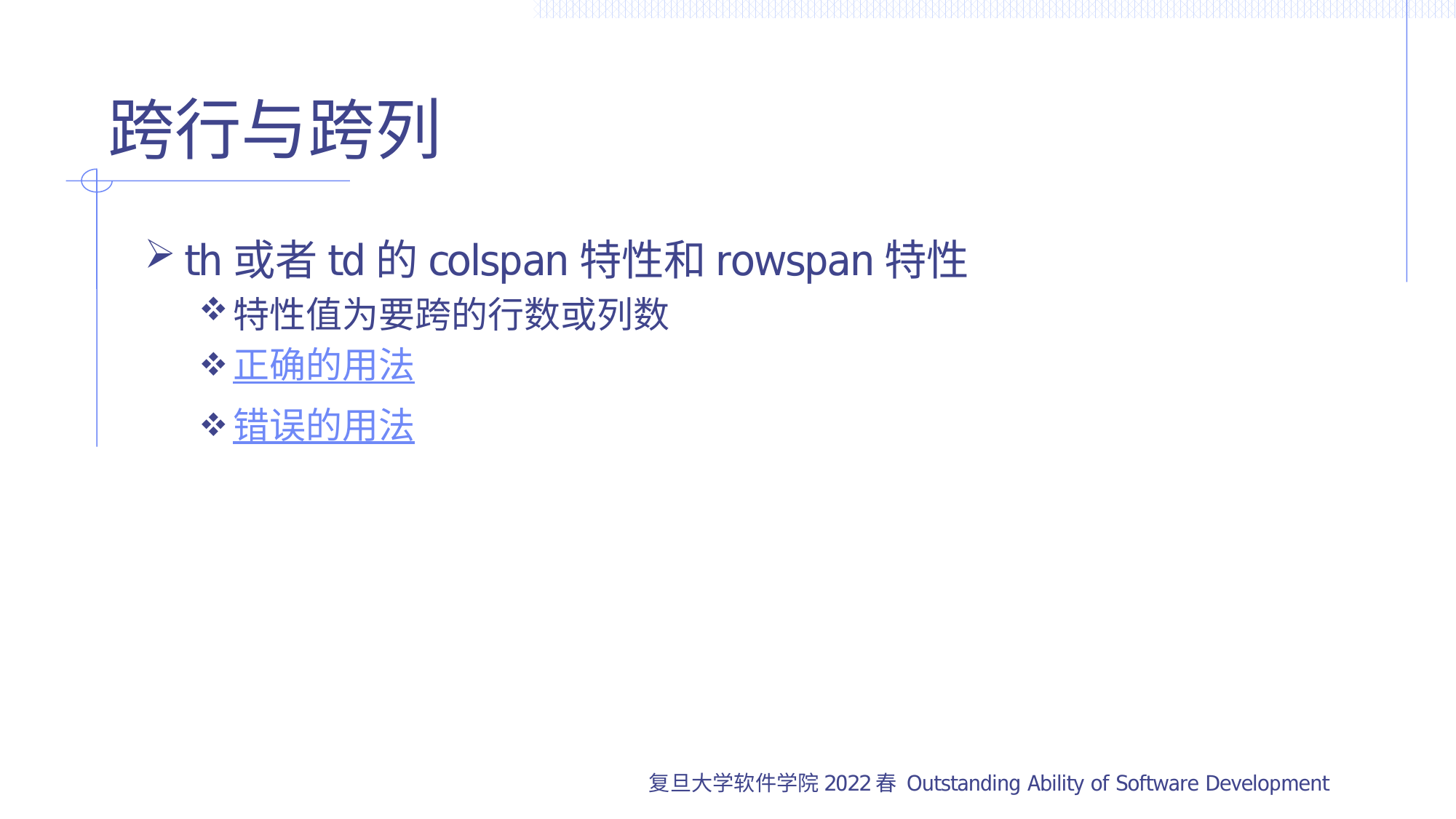

# 跨行与跨列
th或者td的colspan特性和rowspan特性
特性值为要跨的行数或列数
正确的用法
错误的用法